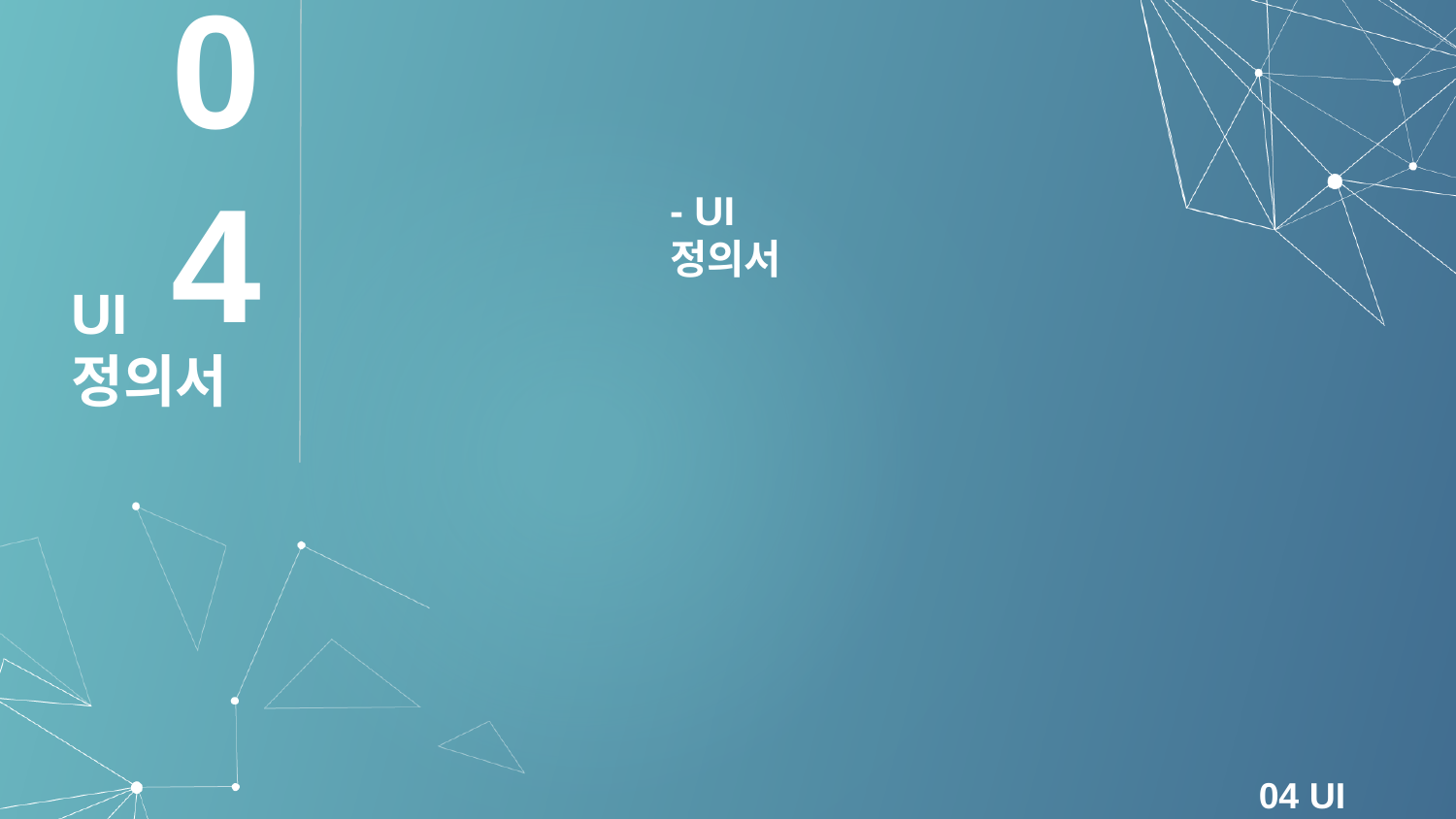

04
- UI 정의서
UI 정의서
04 UI 정의서